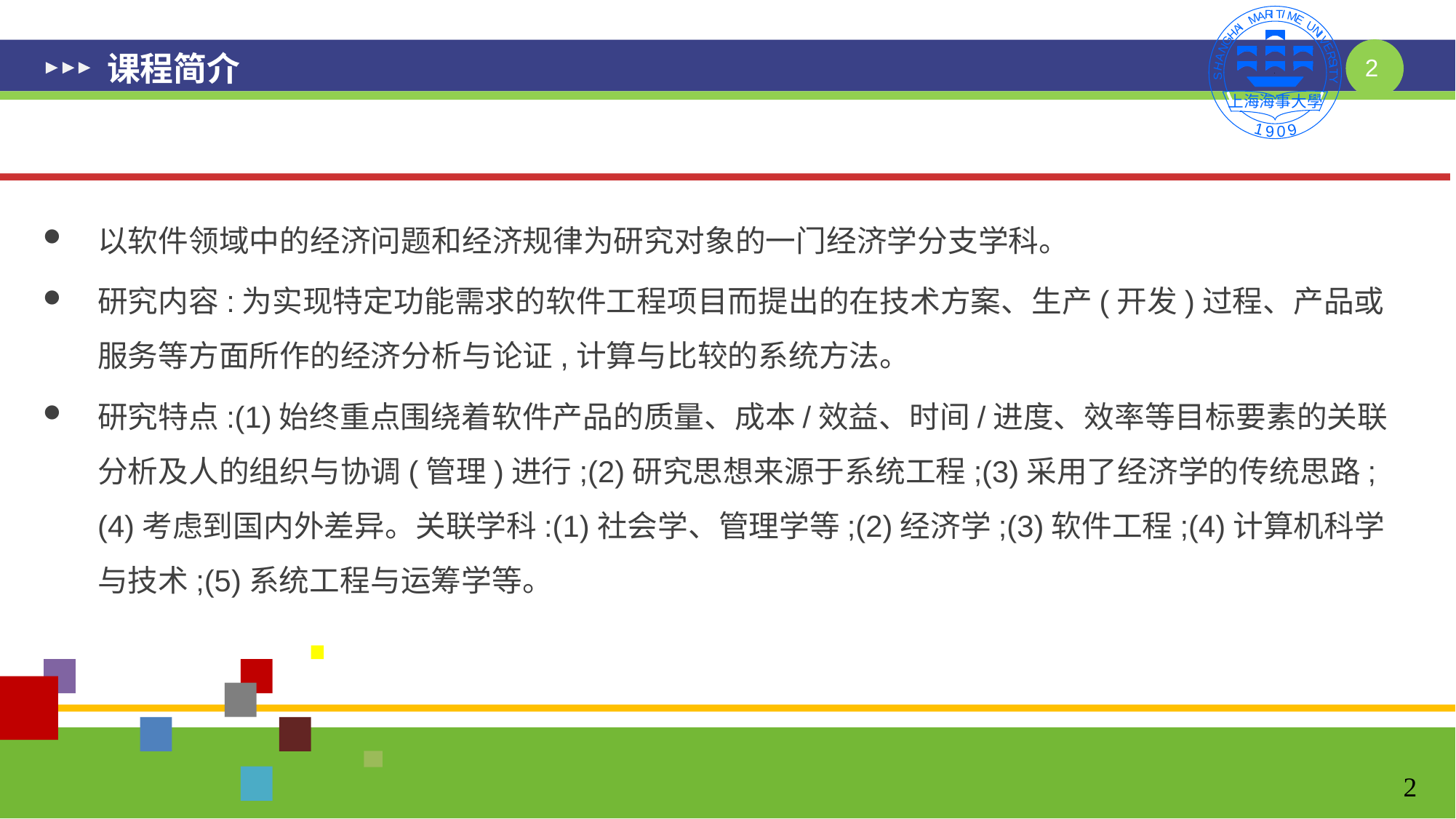

# 课程简介

以软件领域中的经济问题和经济规律为研究对象的一门经济学分支学科。
研究内容:为实现特定功能需求的软件工程项目而提出的在技术方案、生产(开发)过程、产品或服务等方面所作的经济分析与论证,计算与比较的系统方法。
研究特点:(1)始终重点围绕着软件产品的质量、成本/效益、时间/进度、效率等目标要素的关联分析及人的组织与协调(管理)进行;(2)研究思想来源于系统工程;(3)采用了经济学的传统思路;(4)考虑到国内外差异。关联学科:(1)社会学、管理学等;(2)经济学;(3)软件工程;(4)计算机科学与技术;(5)系统工程与运筹学等。

2

2